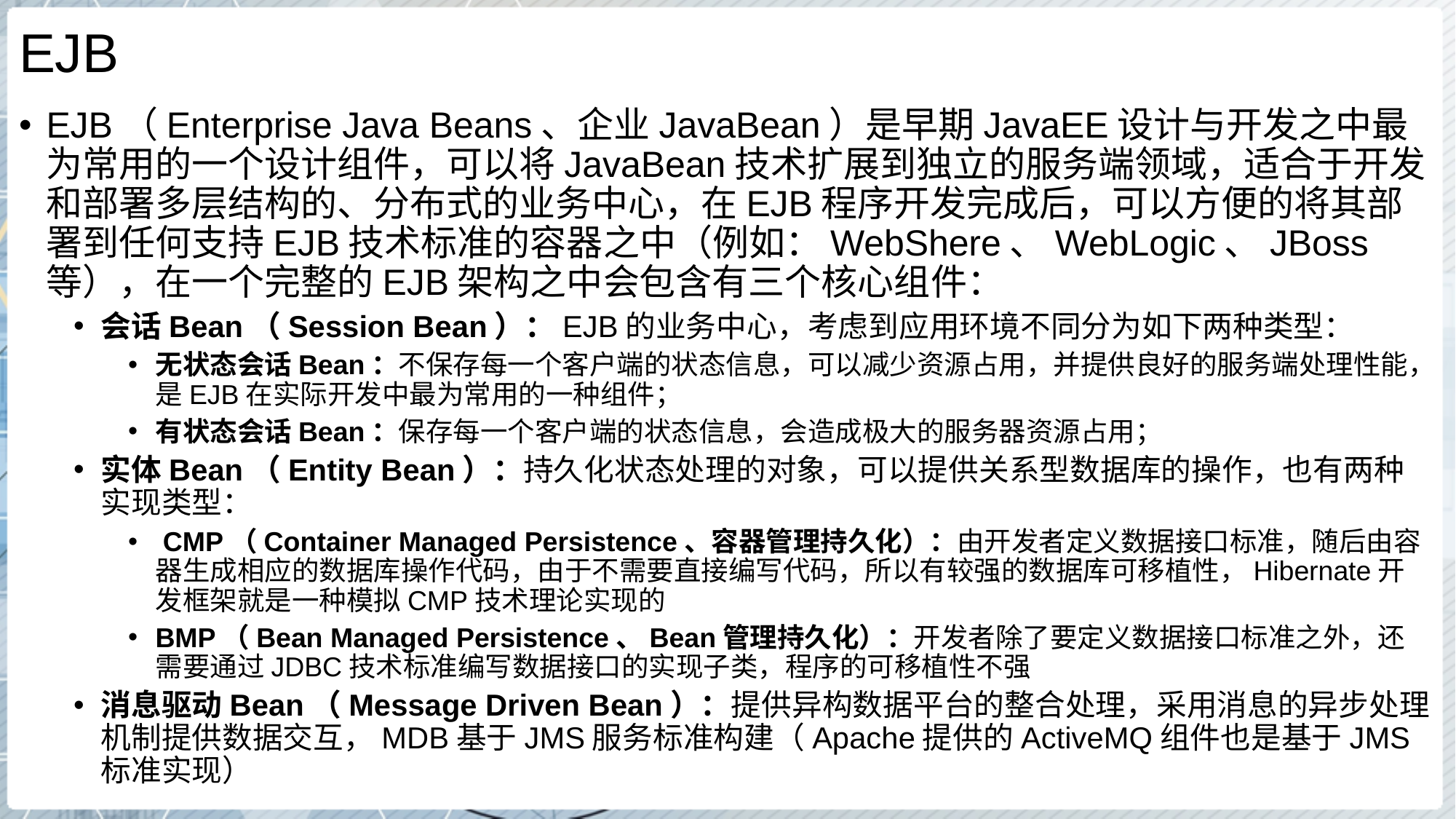

# EJB
EJB（Enterprise Java Beans、企业JavaBean）是早期JavaEE设计与开发之中最为常用的一个设计组件，可以将JavaBean技术扩展到独立的服务端领域，适合于开发和部署多层结构的、分布式的业务中心，在EJB程序开发完成后，可以方便的将其部署到任何支持EJB技术标准的容器之中（例如：WebShere、WebLogic、JBoss等），在一个完整的EJB架构之中会包含有三个核心组件：
会话Bean（Session Bean）：EJB的业务中心，考虑到应用环境不同分为如下两种类型：
无状态会话Bean：不保存每一个客户端的状态信息，可以减少资源占用，并提供良好的服务端处理性能，是EJB在实际开发中最为常用的一种组件；
有状态会话Bean：保存每一个客户端的状态信息，会造成极大的服务器资源占用；
实体Bean（Entity Bean）：持久化状态处理的对象，可以提供关系型数据库的操作，也有两种实现类型：
 CMP（Container Managed Persistence、容器管理持久化）：由开发者定义数据接口标准，随后由容器生成相应的数据库操作代码，由于不需要直接编写代码，所以有较强的数据库可移植性，Hibernate开发框架就是一种模拟CMP技术理论实现的
BMP（Bean Managed Persistence、Bean管理持久化）：开发者除了要定义数据接口标准之外，还需要通过JDBC技术标准编写数据接口的实现子类，程序的可移植性不强
消息驱动Bean（Message Driven Bean）：提供异构数据平台的整合处理，采用消息的异步处理机制提供数据交互，MDB基于JMS服务标准构建（Apache提供的ActiveMQ组件也是基于JMS标准实现）